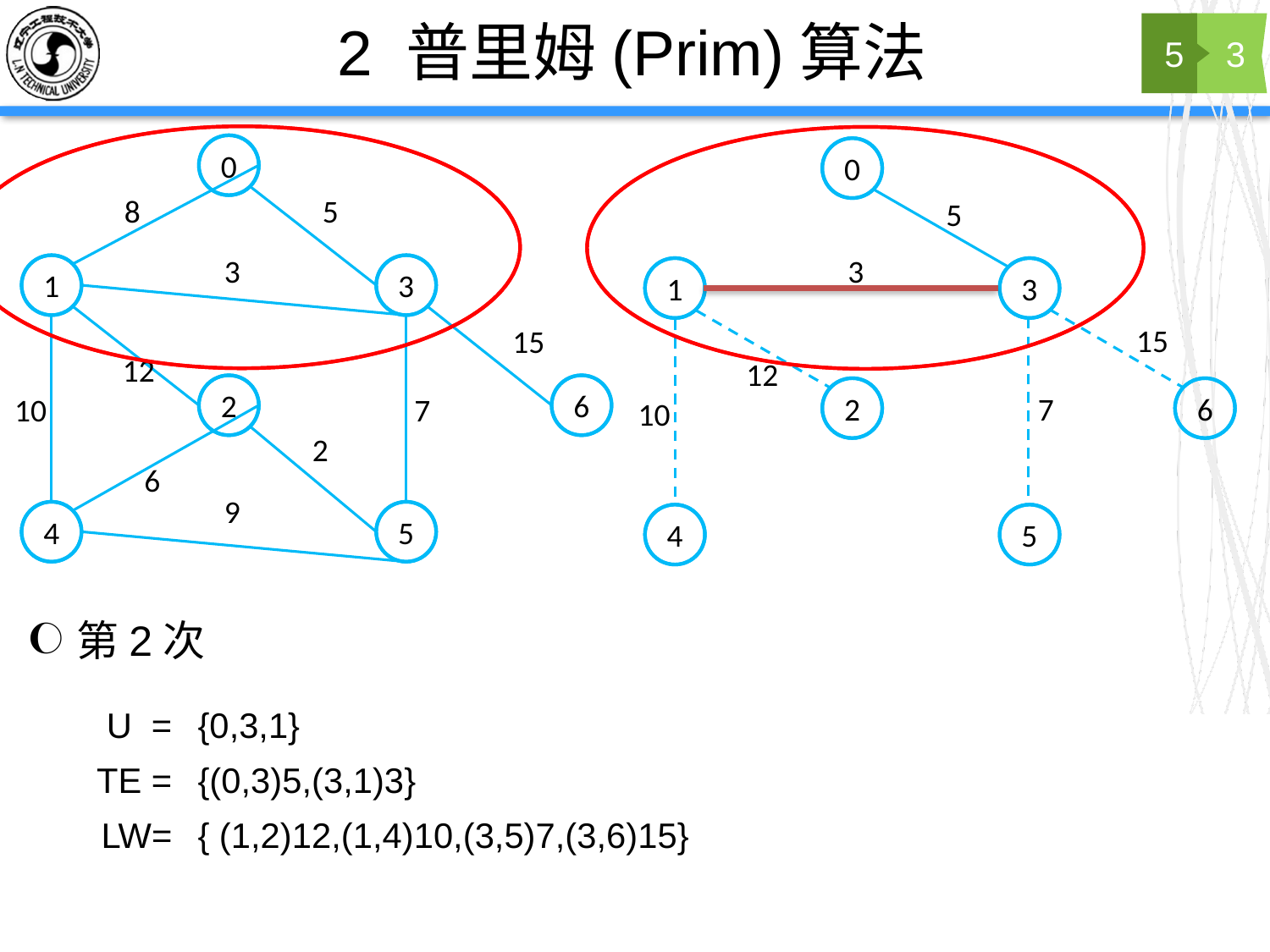

# 2 普里姆(Prim)算法
5
3

0
8
5
3
1
3
15
12
2
6
10
7
2
6
9
4
5
0
5
3
1
3
15
12
2
6
7
10
4
5
第2次
| U = | {0,3,1} |
| --- | --- |
| TE = | {(0,3)5,(3,1)3} |
| LW= | { (1,2)12,(1,4)10,(3,5)7,(3,6)15} |